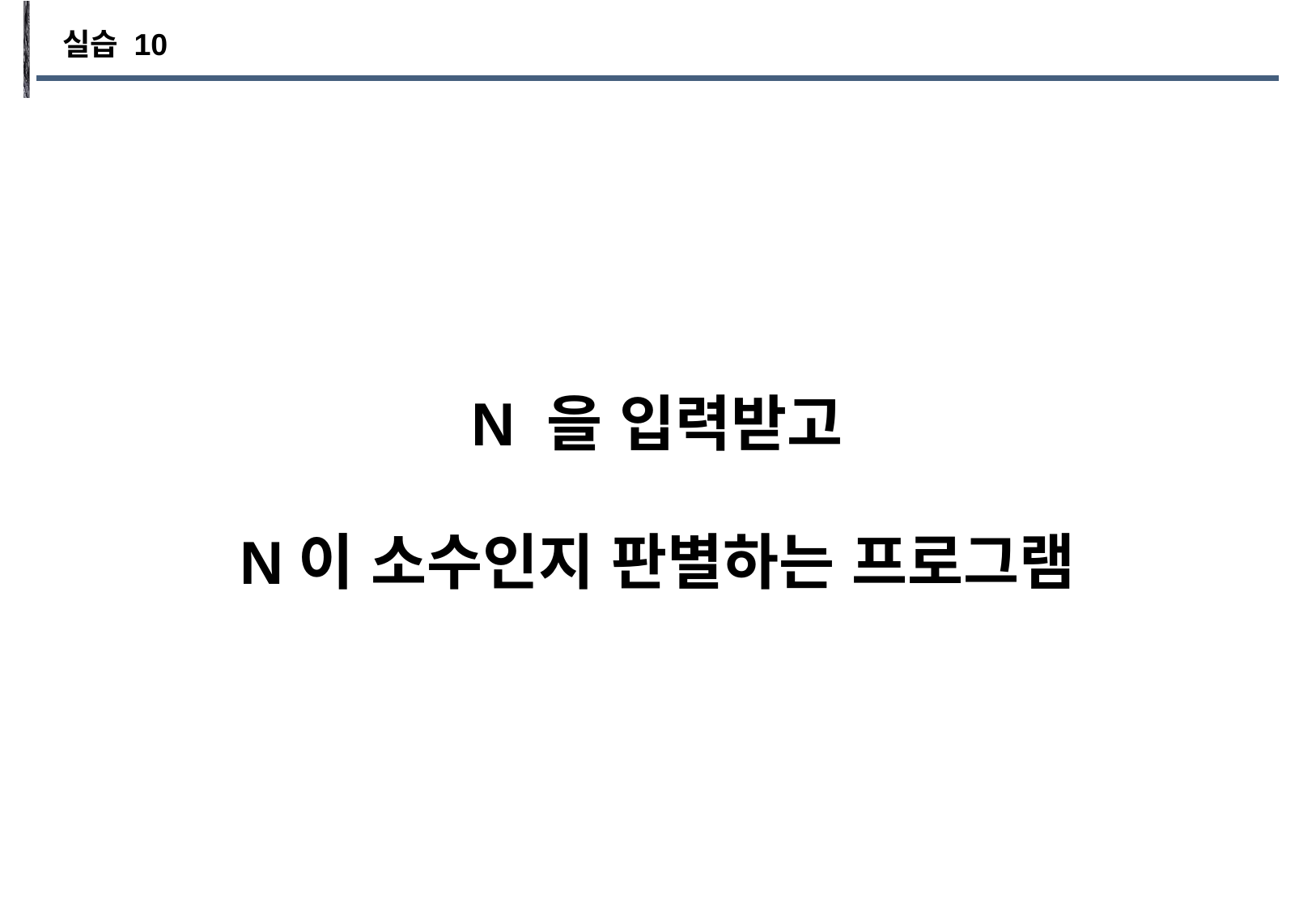

실습 10

N 을 입력받고
N이 소수인지 판별하는 프로그램